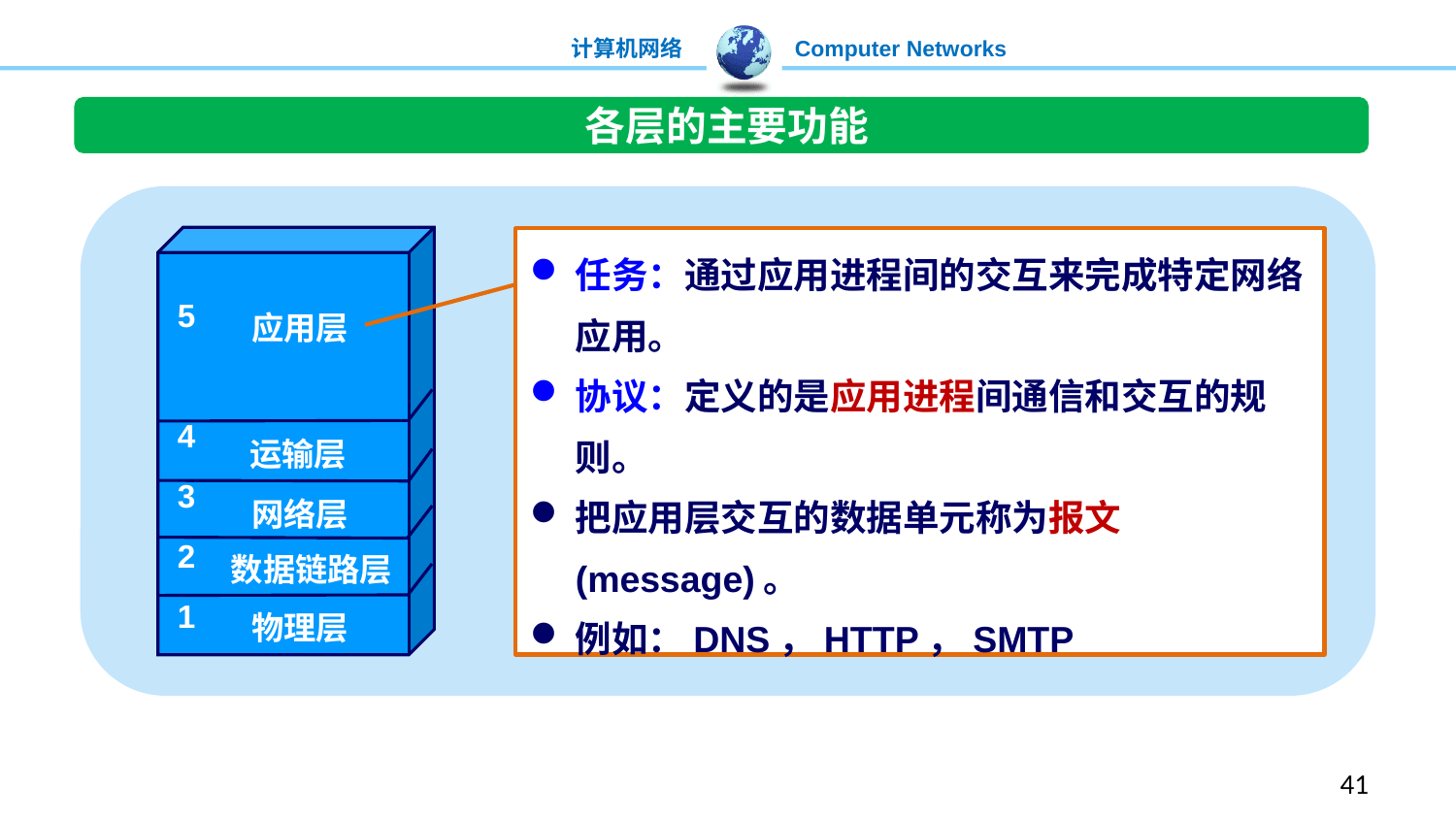

各层的主要功能

5

4
3
2
1
应用层

运输层

网络层

数据链路层

物理层
任务：通过应用进程间的交互来完成特定网络应用。
协议：定义的是应用进程间通信和交互的规则。
把应用层交互的数据单元称为报文(message)。
例如：DNS，HTTP，SMTP

41